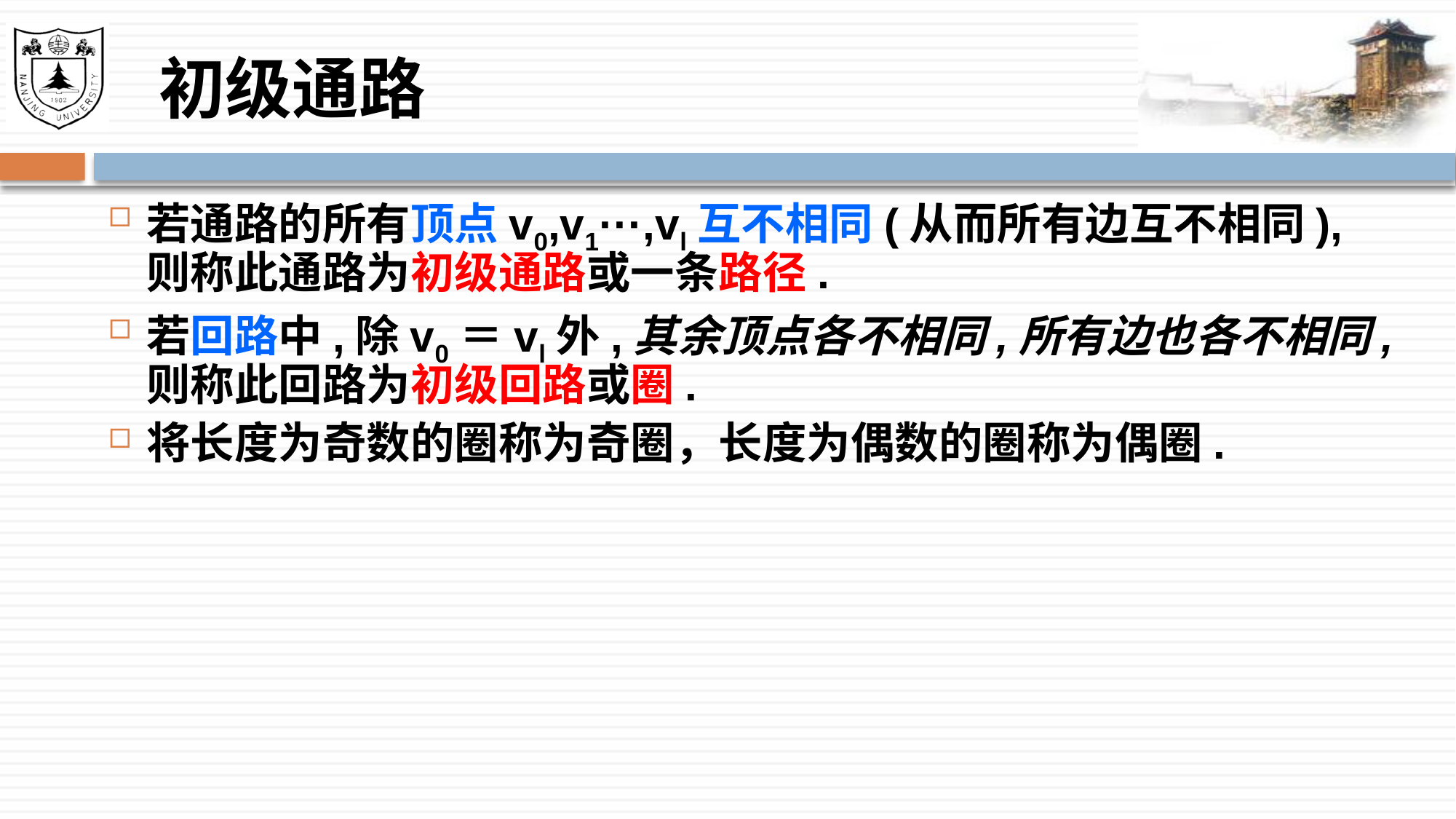

# 初级通路
若通路的所有顶点v0,v1···,vl互不相同(从而所有边互不相同),则称此通路为初级通路或一条路径.
若回路中,除v0＝vl外,其余顶点各不相同,所有边也各不相同,则称此回路为初级回路或圈.
将长度为奇数的圈称为奇圈，长度为偶数的圈称为偶圈.